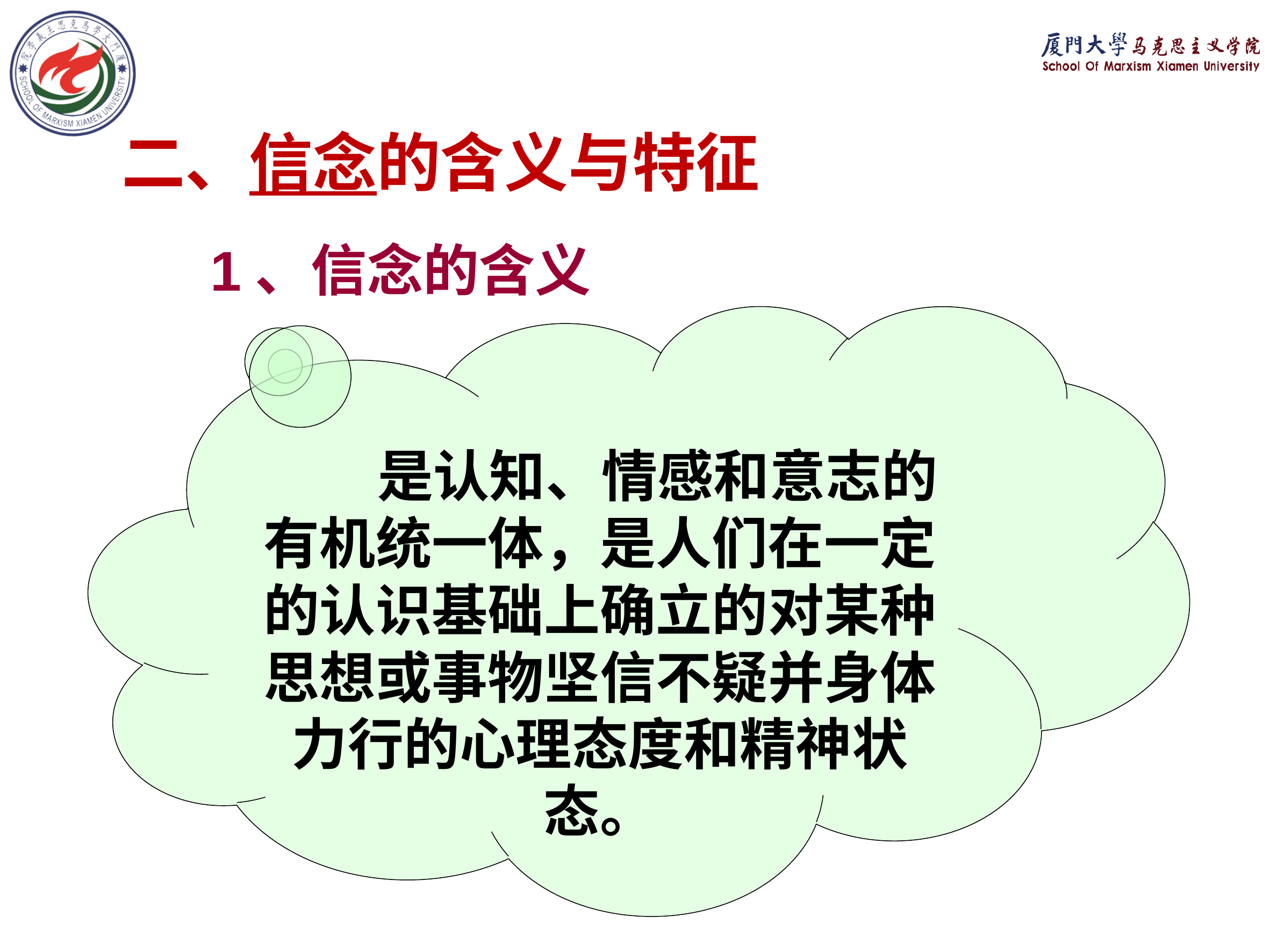

二、信念的含义与特征

 1、信念的含义

        是认知、情感和意志的有机统一体，是人们在一定的认识基础上确立的对某种思想或事物坚信不疑并身体力行的心理态度和精神状态。